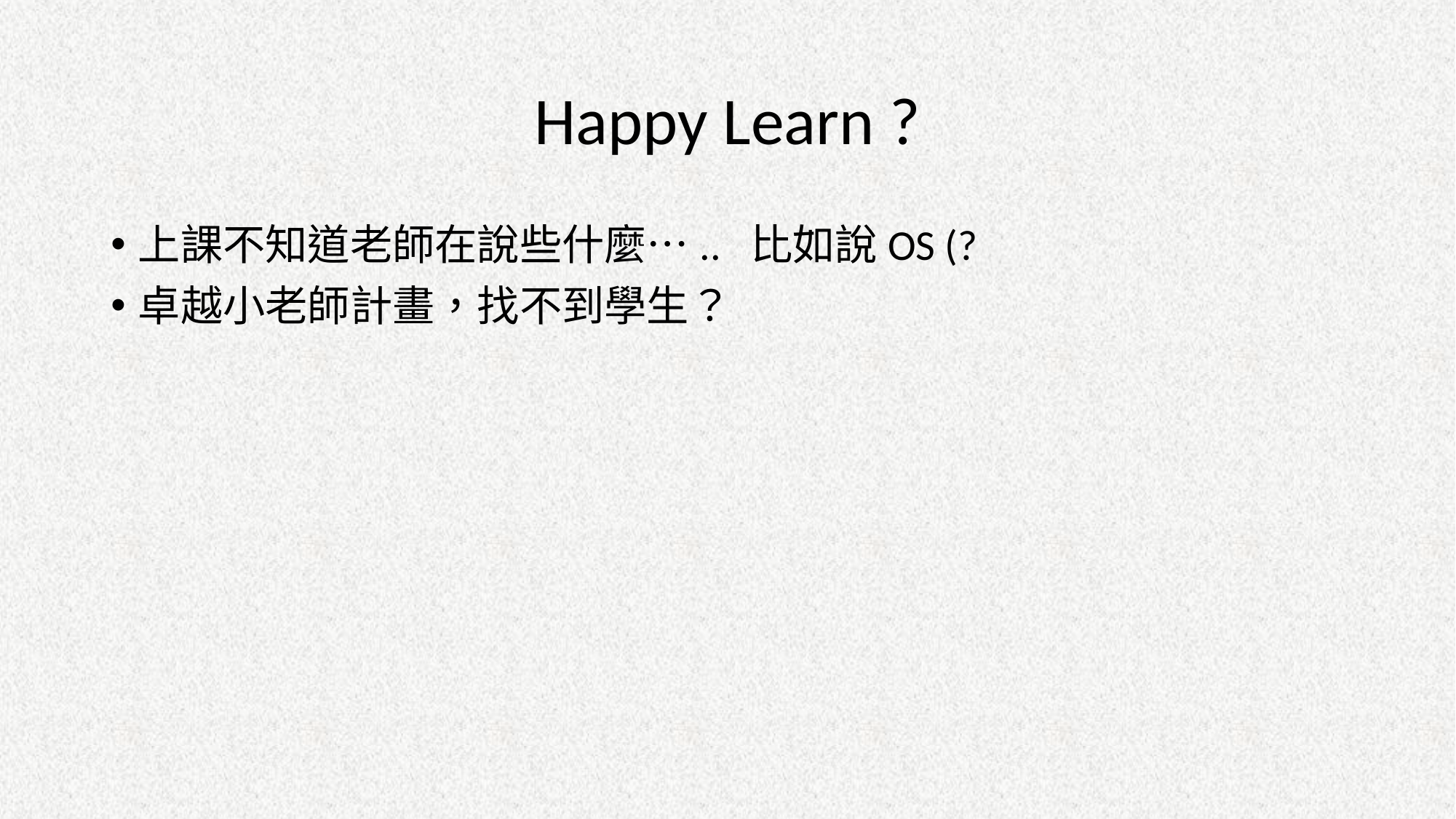

# Happy Learn ?
上課不知道老師在說些什麼…..  比如說OS (?
卓越小老師計畫，找不到學生？